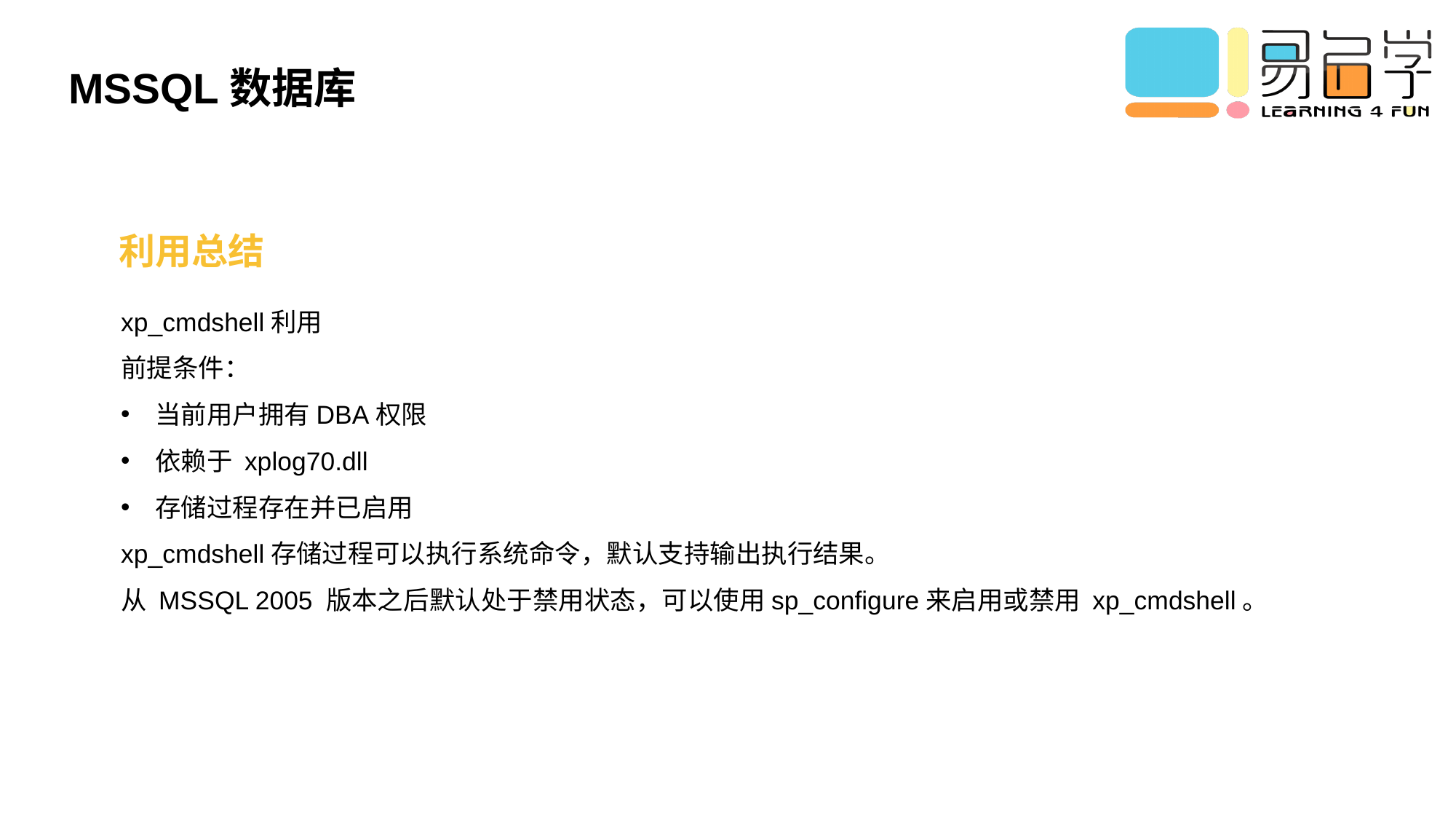

MSSQL数据库
利用总结
xp_cmdshell利用
前提条件：
当前用户拥有DBA权限
依赖于 xplog70.dll
存储过程存在并已启用
xp_cmdshell存储过程可以执行系统命令，默认支持输出执行结果。
从 MSSQL 2005 版本之后默认处于禁用状态，可以使用sp_configure来启用或禁用 xp_cmdshell。